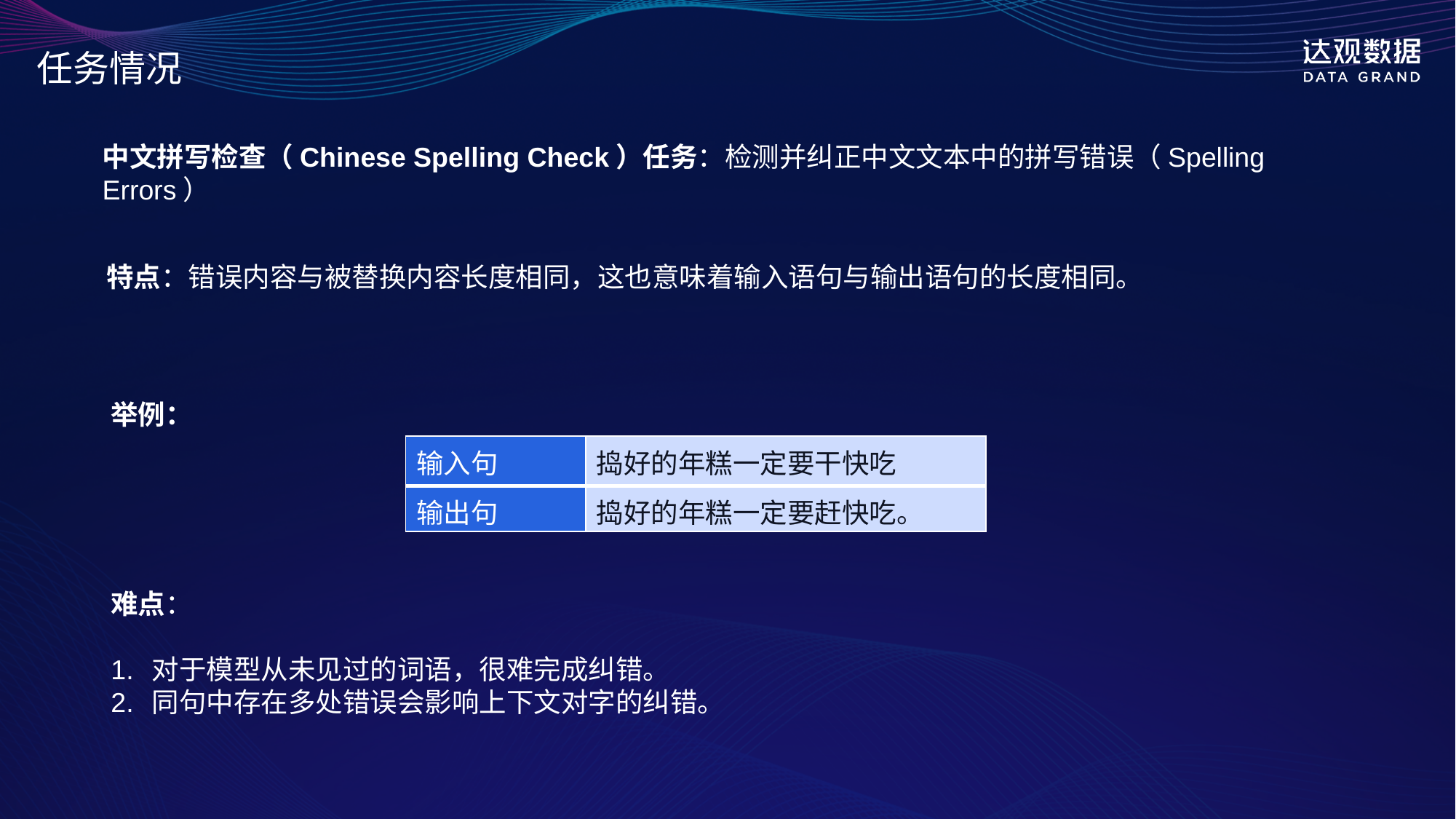

任务情况
中文拼写检查（Chinese Spelling Check）任务：检测并纠正中文文本中的拼写错误（Spelling Errors）
特点：错误内容与被替换内容长度相同，这也意味着输入语句与输出语句的长度相同。
举例：
| 输入句 | 捣好的年糕一定要干快吃 |
| --- | --- |
| 输出句 | 捣好的年糕一定要赶快吃。 |
难点：

对于模型从未见过的词语，很难完成纠错。
同句中存在多处错误会影响上下文对字的纠错。